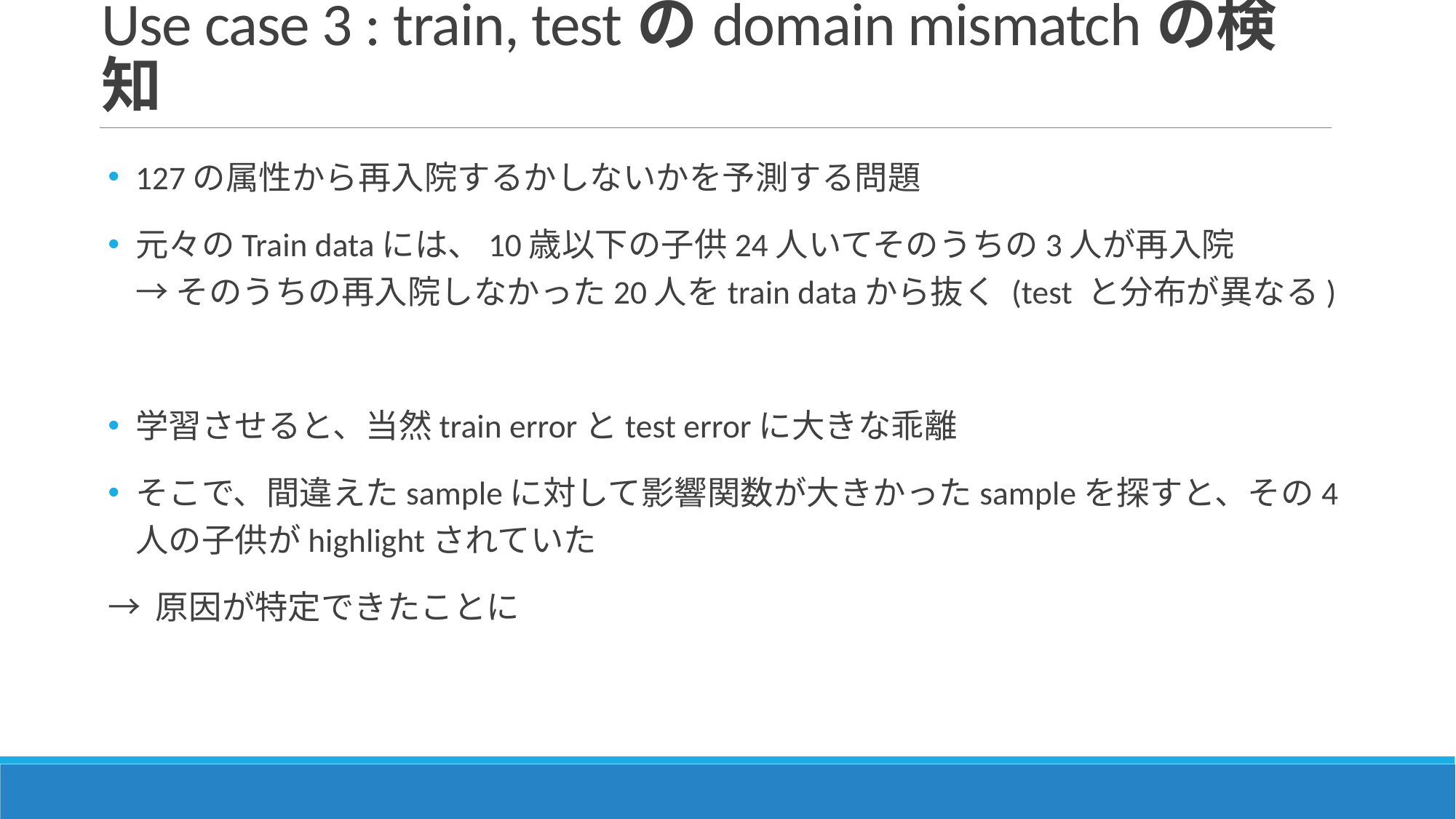

# Use case 3 : train, testのdomain mismatchの検知
127の属性から再入院するかしないかを予測する問題
元々のTrain dataには、10歳以下の子供24人いてそのうちの3人が再入院
→ そのうちの再入院しなかった20人をtrain dataから抜く (test と分布が異なる)

学習させると、当然train errorとtest errorに大きな乖離
そこで、間違えたsampleに対して影響関数が大きかったsampleを探すと、その4人の子供がhighlightされていた
→ 原因が特定できたことに